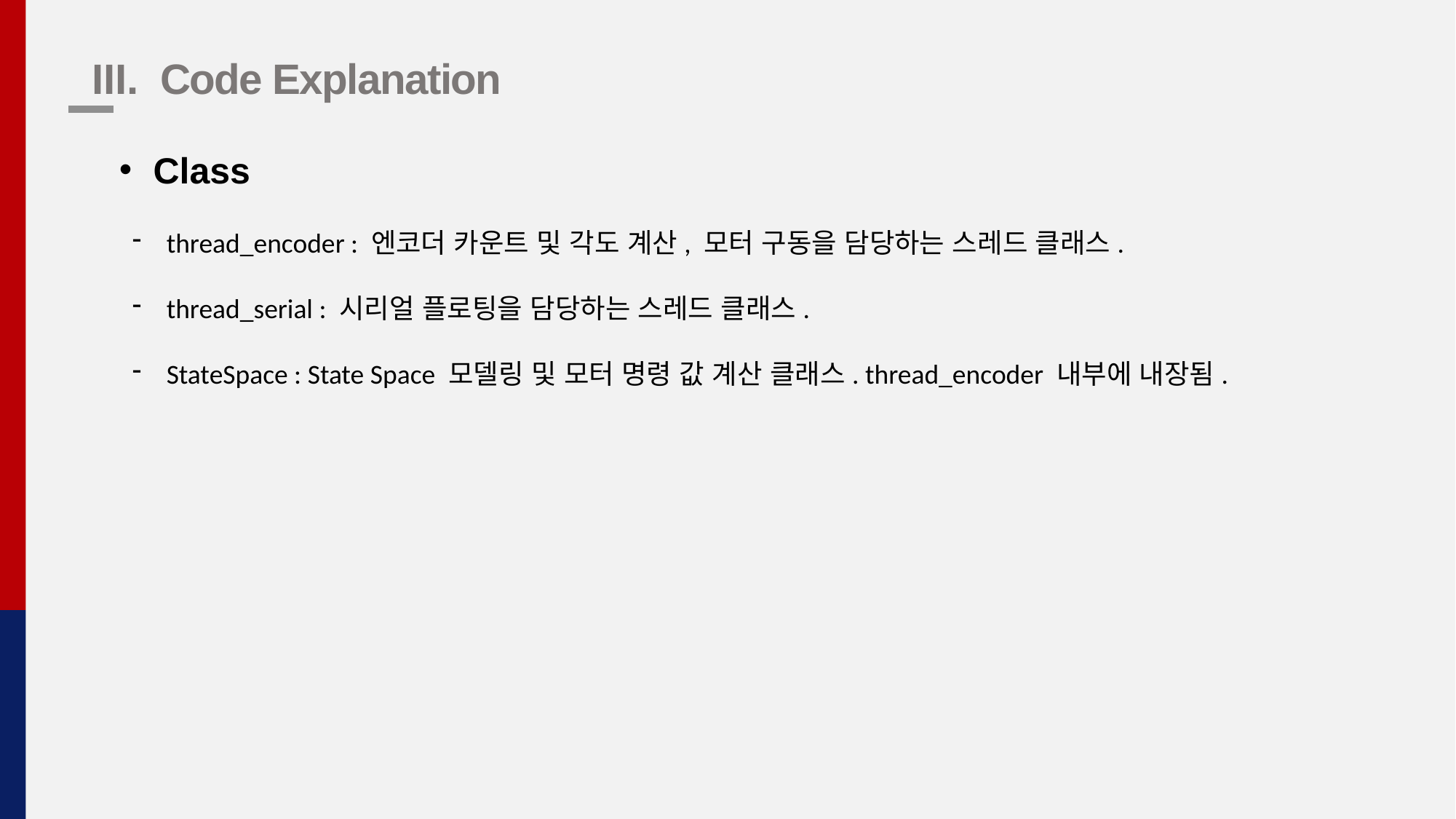

Code Explanation
Class
thread_encoder : 엔코더 카운트 및 각도 계산, 모터 구동을 담당하는 스레드 클래스.

thread_serial : 시리얼 플로팅을 담당하는 스레드 클래스.

StateSpace : State Space 모델링 및 모터 명령 값 계산 클래스. thread_encoder 내부에 내장됨.